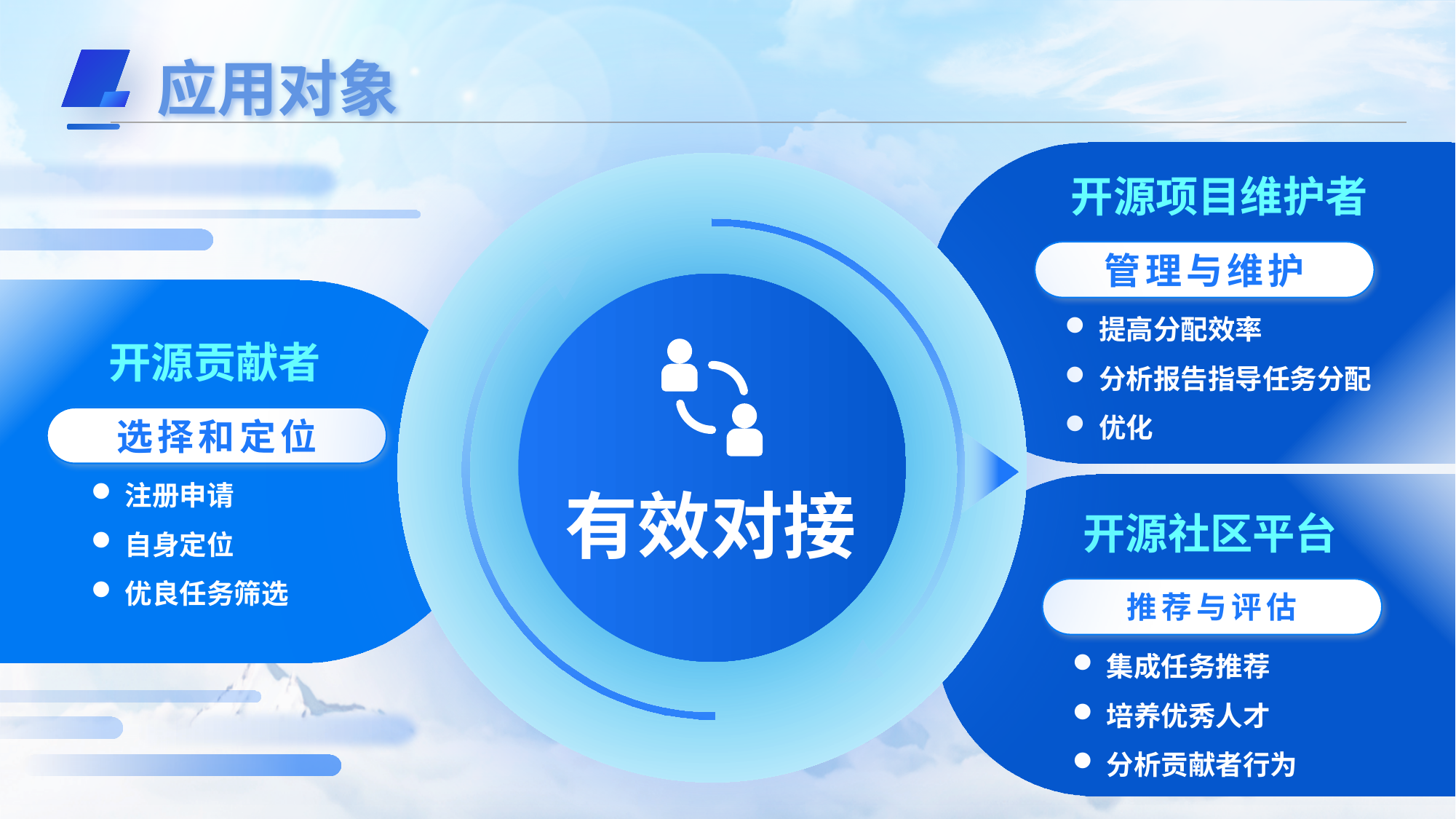

应用对象

开源项目维护者
管理与维护
提高分配效率
分析报告指导任务分配
优化

有效对接

开源贡献者
选择和定位

注册申请
自身定位
优良任务筛选

开源社区平台
推荐与评估
集成任务推荐
培养优秀人才
分析贡献者行为